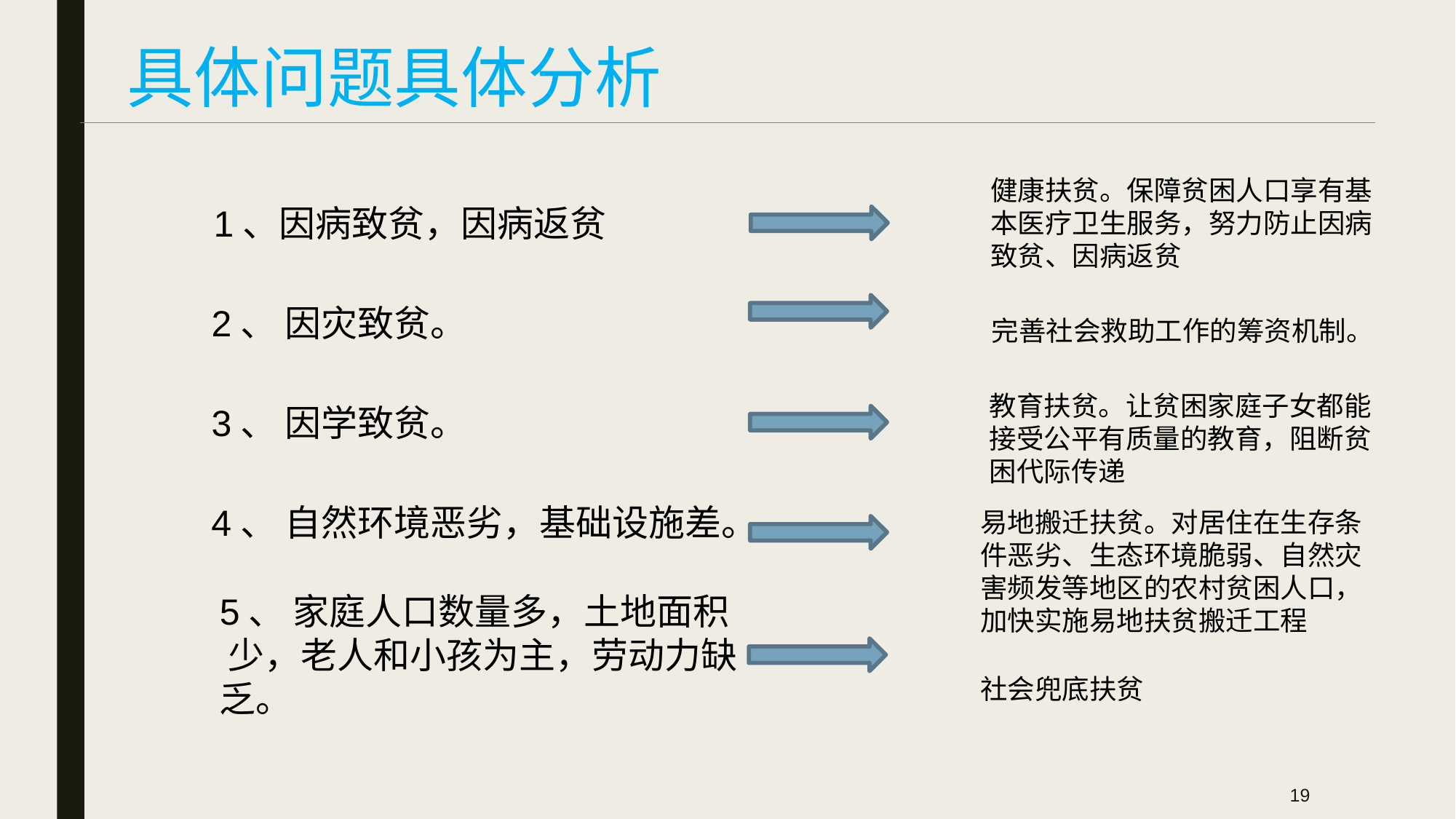

# 具体问题具体分析
健康扶贫。保障贫困人口享有基本医疗卫生服务，努力防止因病致贫、因病返贫
 1、因病致贫，因病返贫

2、 因灾致贫。

完善社会救助工作的筹资机制。
教育扶贫。让贫困家庭子女都能接受公平有质量的教育，阻断贫困代际传递
3、 因学致贫。

4、 自然环境恶劣，基础设施差。
易地搬迁扶贫。对居住在生存条件恶劣、生态环境脆弱、自然灾害频发等地区的农村贫困人口，加快实施易地扶贫搬迁工程

5、 家庭人口数量多，土地面积   少，老人和小孩为主，劳动力缺乏。

社会兜底扶贫
19